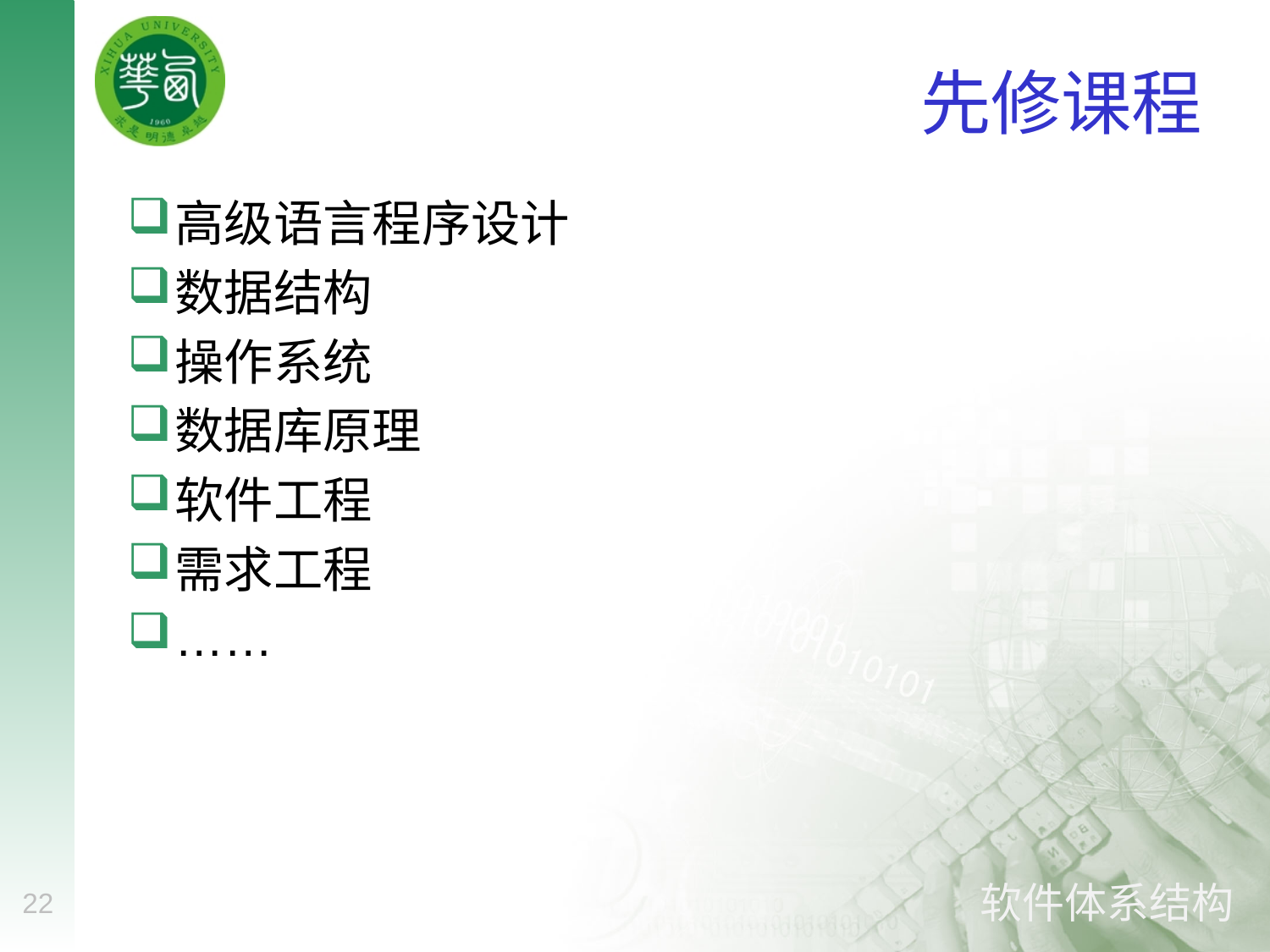

# 先修课程
高级语言程序设计
数据结构
操作系统
数据库原理
软件工程
需求工程
……
22